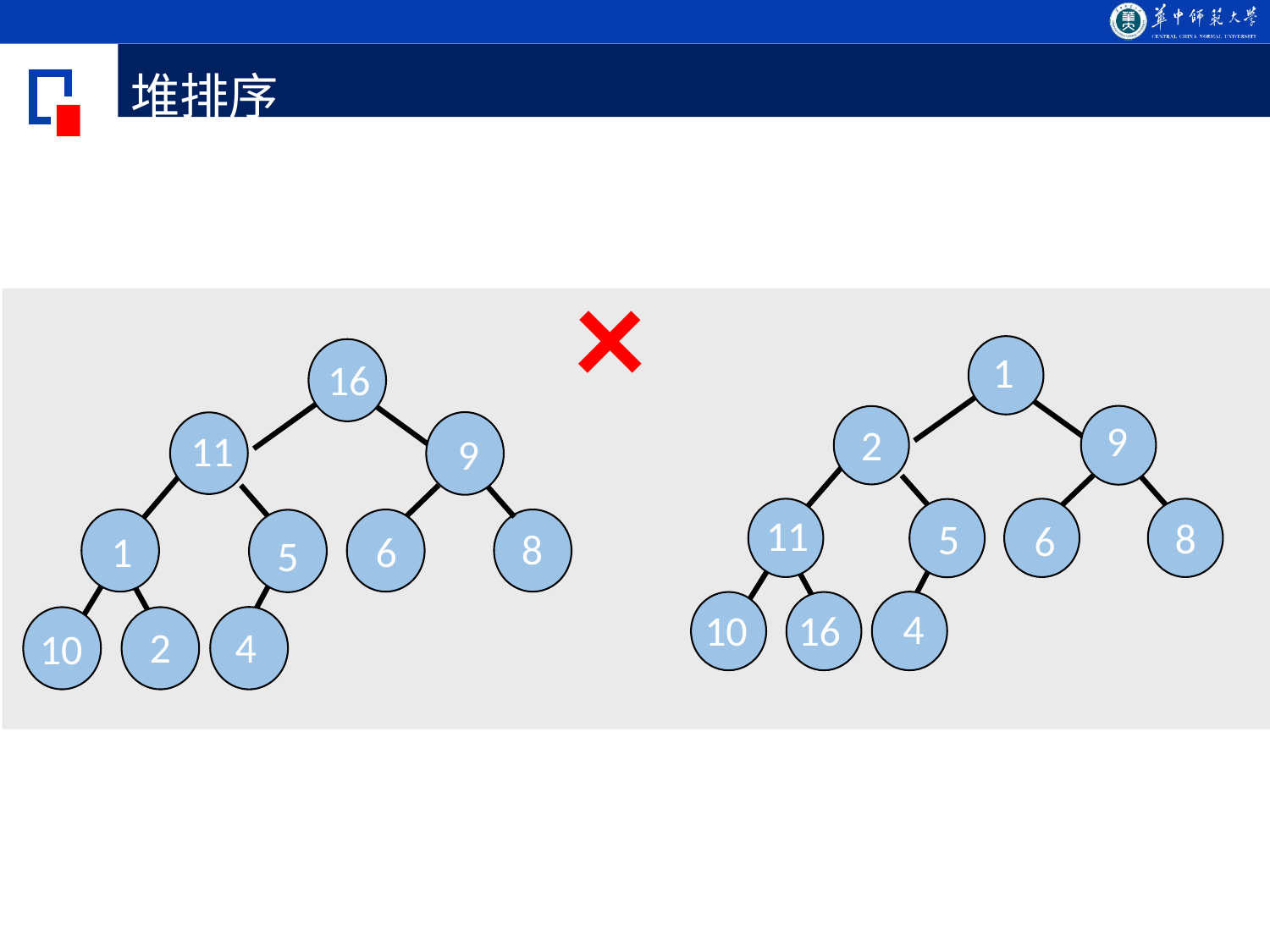

堆排序
×

  1
  9
  2
 11
 8
  5
   6
4
10
16

 8

16
 11
  9
1
  6
  5
  2
  4
  10